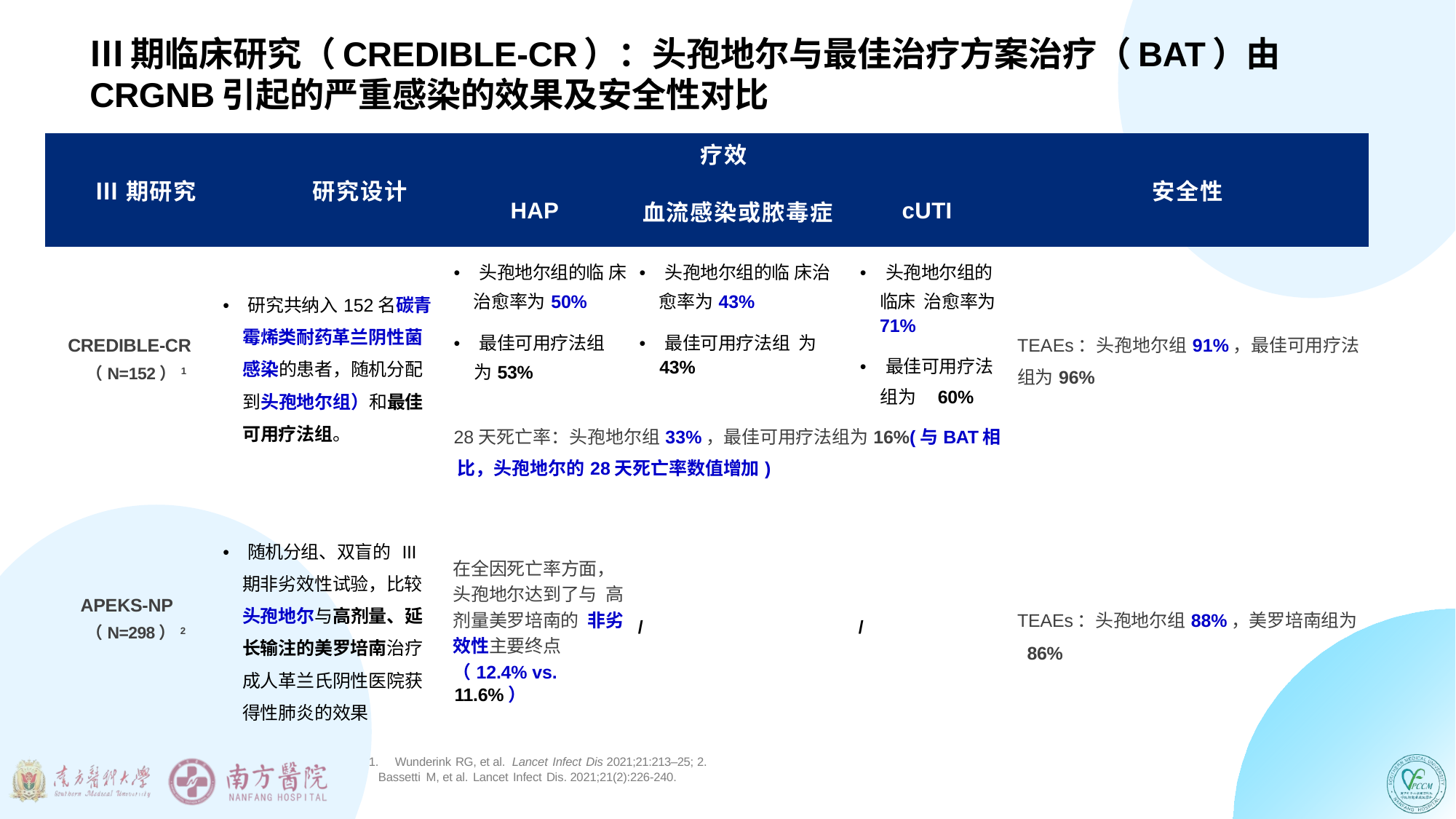

# Ⅲ期临床研究（CREDIBLE-CR）：头孢地尔与最佳治疗方案治疗（BAT）由CRGNB引起的严重感染的效果及安全性对比
| Ⅲ期研究 | 研究设计 | 疗效 |  |  | 安全性 |
| --- | --- | --- | --- | --- | --- |
|  |  | HAP | 血流感染或脓毒症 | cUTI |  |
| CREDIBLE-CR （N=152）1 | • 研究共纳入152名碳青 霉烯类耐药革兰阴性菌 感染的患者，随机分配 到头孢地尔组）和最佳 可用疗法组。 | • 头孢地尔组的临 床治愈率为50% • 最佳可用疗法组 为53% | • 头孢地尔组的临 床治愈率为43% • 最佳可用疗法组 为43% | • 头孢地尔组的临床 治愈率为71% • 最佳可用疗法组为 60% | TEAEs：头孢地尔组91%，最佳可用疗法 组为96% |
|  |  | 28天死亡率：头孢地尔组33%，最佳可用疗法组为16%(与BAT相 比，头孢地尔的28天死亡率数值增加) |  |  |  |
| APEKS-NP （N=298）2 | • 随机分组、双盲的 III 期非劣效性试验，比较 头孢地尔与高剂量、延 长输注的美罗培南治疗 成人革兰氏阴性医院获 得性肺炎的效果 | 在全因死亡率方面，头孢地尔达到了与 高剂量美罗培南的 非劣效性主要终点 （12.4% vs. 11.6%） | / | / | TEAEs：头孢地尔组88%，美罗培南组为 86% |

1.     Wunderink RG, et al.  Lancet Infect Dis 2021;21:213–25; 2.     Bassetti M, et al. Lancet Infect Dis. 2021;21(2):226-240.